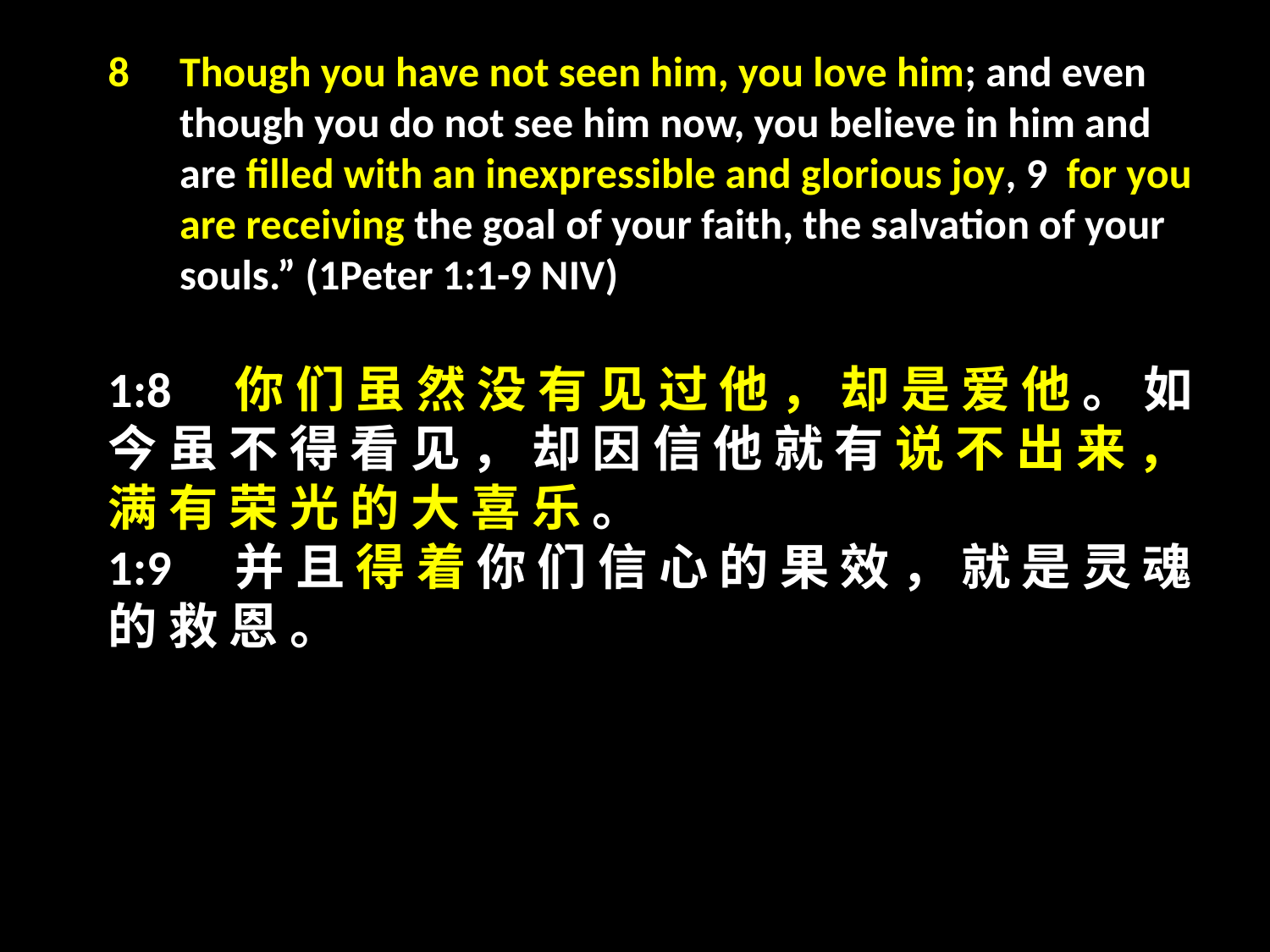

Though you have not seen him, you love him; and even though you do not see him now, you believe in him and are filled with an inexpressible and glorious joy, 9  for you are receiving the goal of your faith, the salvation of your souls.” (1Peter 1:1-9 NIV)

1:8	你 们 虽 然 没 有 见 过 他 ， 却 是 爱 他 。 如 今 虽 不 得 看 见 ， 却 因 信 他 就 有 说 不 出 来 ， 满 有 荣 光 的 大 喜 乐 。
1:9  	并 且 得 着 你 们 信 心 的 果 效 ， 就 是 灵 魂 的 救 恩 。